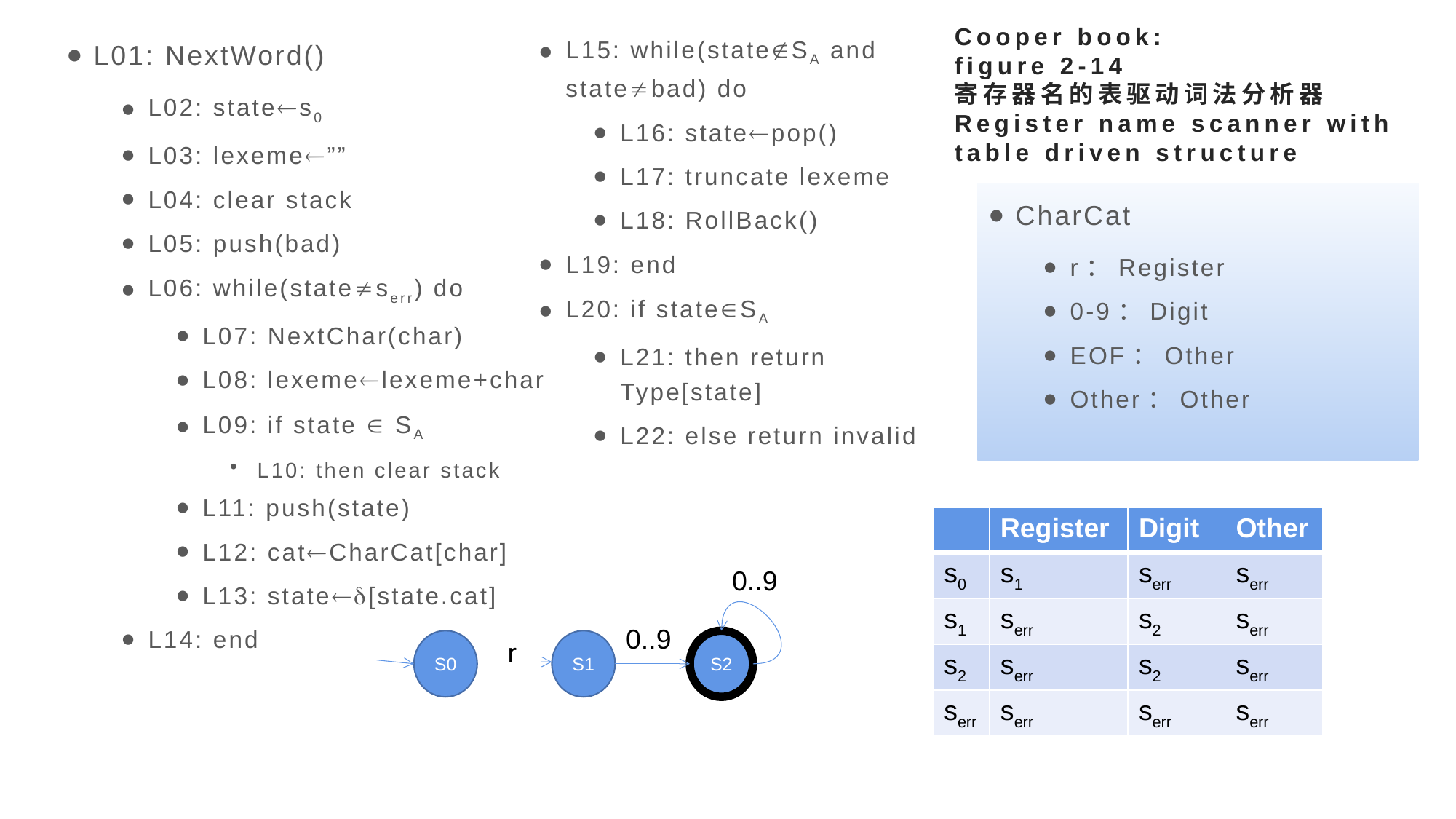

# Cooper book: figure 2-14 寄存器名的表驱动词法分析器 Register name scanner with table driven structure
L01: NextWord()
L02: state←s0
L03: lexeme←””
L04: clear stack
L05: push(bad)
L06: while(state≠serr) do
L07: NextChar(char)
L08: lexeme←lexeme+char
L09: if state ∈ SA
L10: then clear stack
L11: push(state)
L12: cat←CharCat[char]
L13: state←δ[state.cat]
L14: end

L15: while(state∉SA and state≠bad) do
L16: state←pop()
L17: truncate lexeme
L18: RollBack()
L19: end
L20: if state∈SA
L21: then return Type[state]
L22: else return invalid
CharCat
r：Register
0-9：Digit
EOF：Other
Other：Other

|  | Register | Digit | Other |
| --- | --- | --- | --- |
| s0 | s1 | serr | serr |
| s1 | serr | s2 | serr |
| s2 | serr | s2 | serr |
| serr | serr | serr | serr |
0..9
0..9
r
S0
S1
S2

62